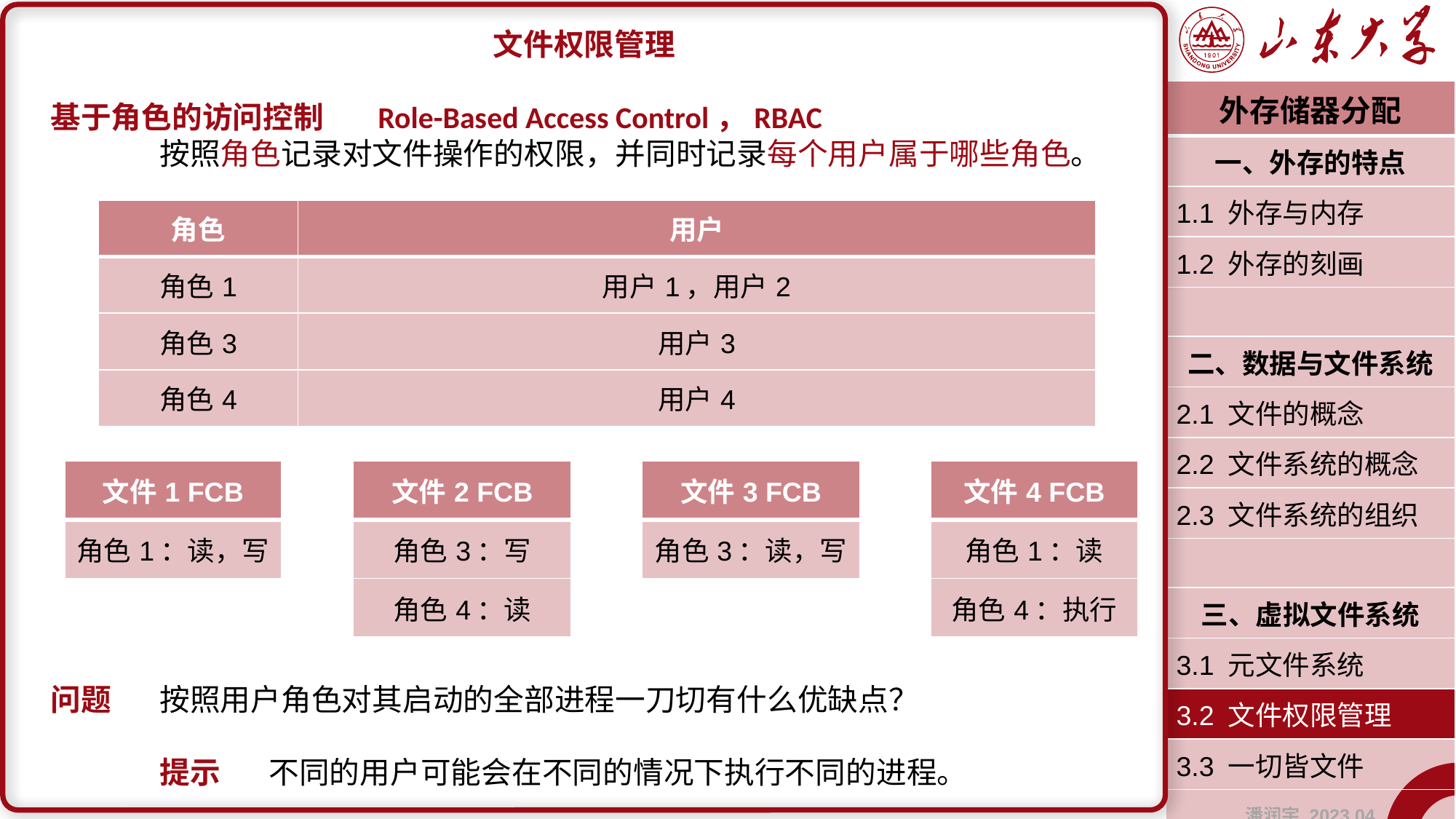

文件权限管理

基于角色的访问控制	Role-Based Access Control，RBAC
	按照角色记录对文件操作的权限，并同时记录每个用户属于哪些角色。

问题	按照用户角色对其启动的全部进程一刀切有什么优缺点？

	提示	不同的用户可能会在不同的情况下执行不同的进程。
| 外存储器分配 |
| --- |
| 一、外存的特点 |
| 1.1 外存与内存 |
| 1.2 外存的刻画 |
|  |
| 二、数据与文件系统 |
| 2.1 文件的概念 |
| 2.2 文件系统的概念 |
| 2.3 文件系统的组织 |
|  |
| 三、虚拟文件系统 |
| 3.1 元文件系统 |
| 3.2 文件权限管理 |
| 3.3 一切皆文件 |
| 潘润宇 2023.04 |
| 角色 | 用户 |
| --- | --- |
| 角色1 | 用户1，用户2 |
| 角色3 | 用户3 |
| 角色4 | 用户4 |
| 文件1 FCB |
| --- |
| 角色1：读，写 |
| 文件2 FCB |
| --- |
| 角色3：写 |
| 角色4：读 |
| 文件3 FCB |
| --- |
| 角色3：读，写 |
| 文件4 FCB |
| --- |
| 角色1：读 |
| 角色4：执行 |